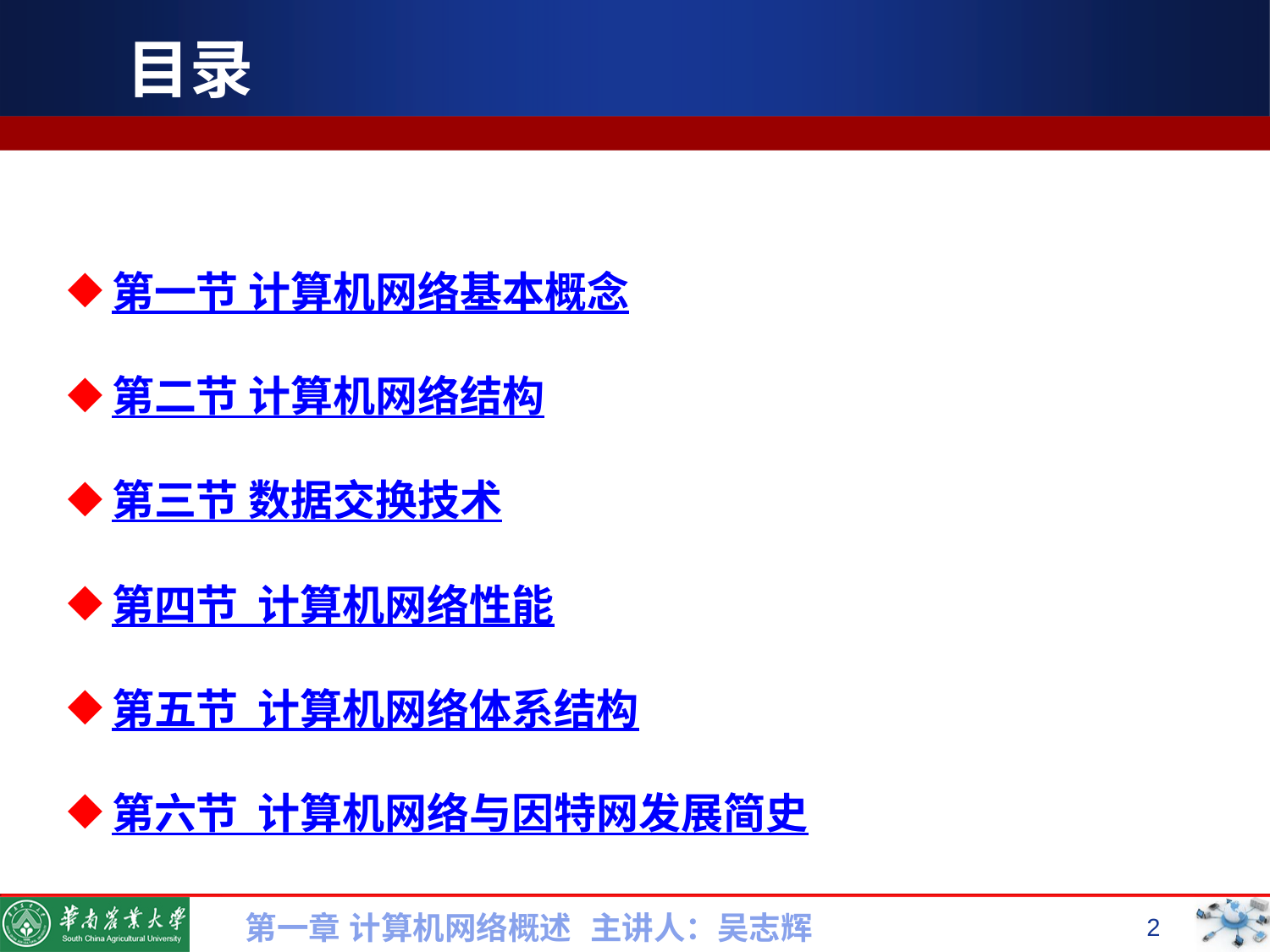

# 目录
第一节 计算机网络基本概念
第二节 计算机网络结构
第三节 数据交换技术
第四节  计算机网络性能
第五节  计算机网络体系结构
第六节  计算机网络与因特网发展简史
第一章 计算机网络概述  主讲人：吴志辉
2